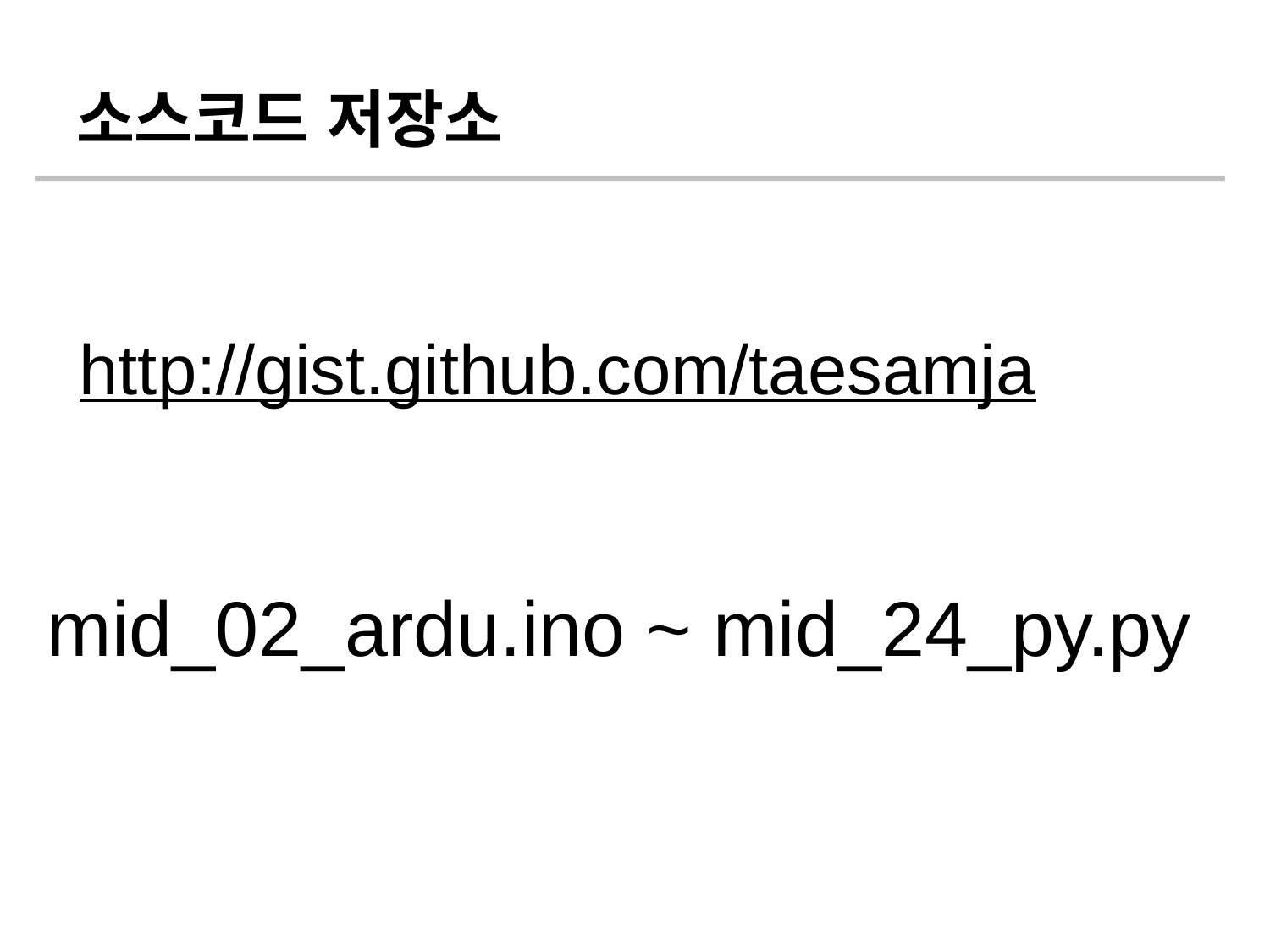

# 소스코드 저장소

http://gist.github.com/taesamja

mid_02_ardu.ino ~ mid_24_py.py